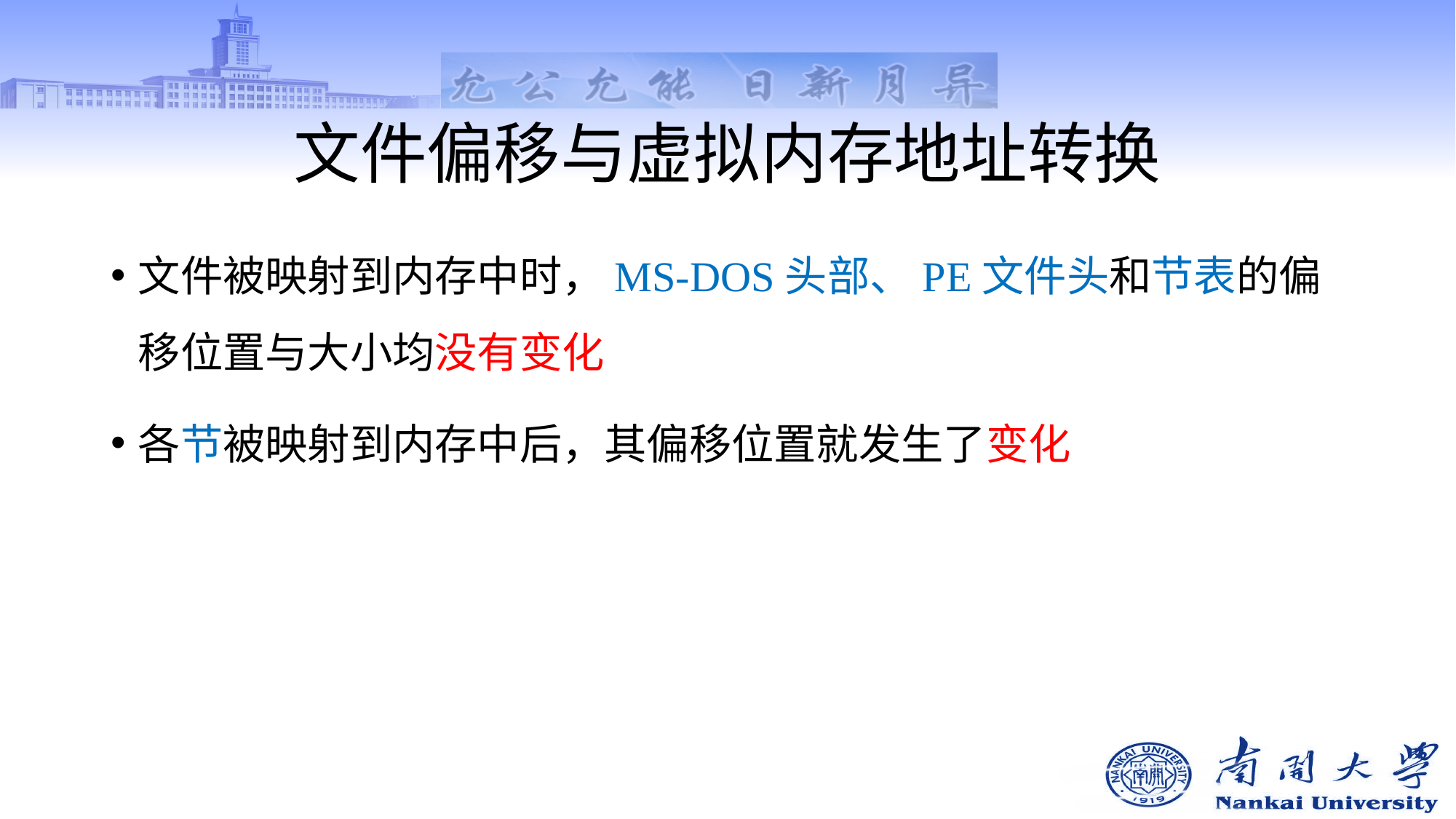

# 文件偏移与虚拟内存地址转换
文件被映射到内存中时，MS-DOS头部、PE文件头和节表的偏移位置与大小均没有变化
各节被映射到内存中后，其偏移位置就发生了变化